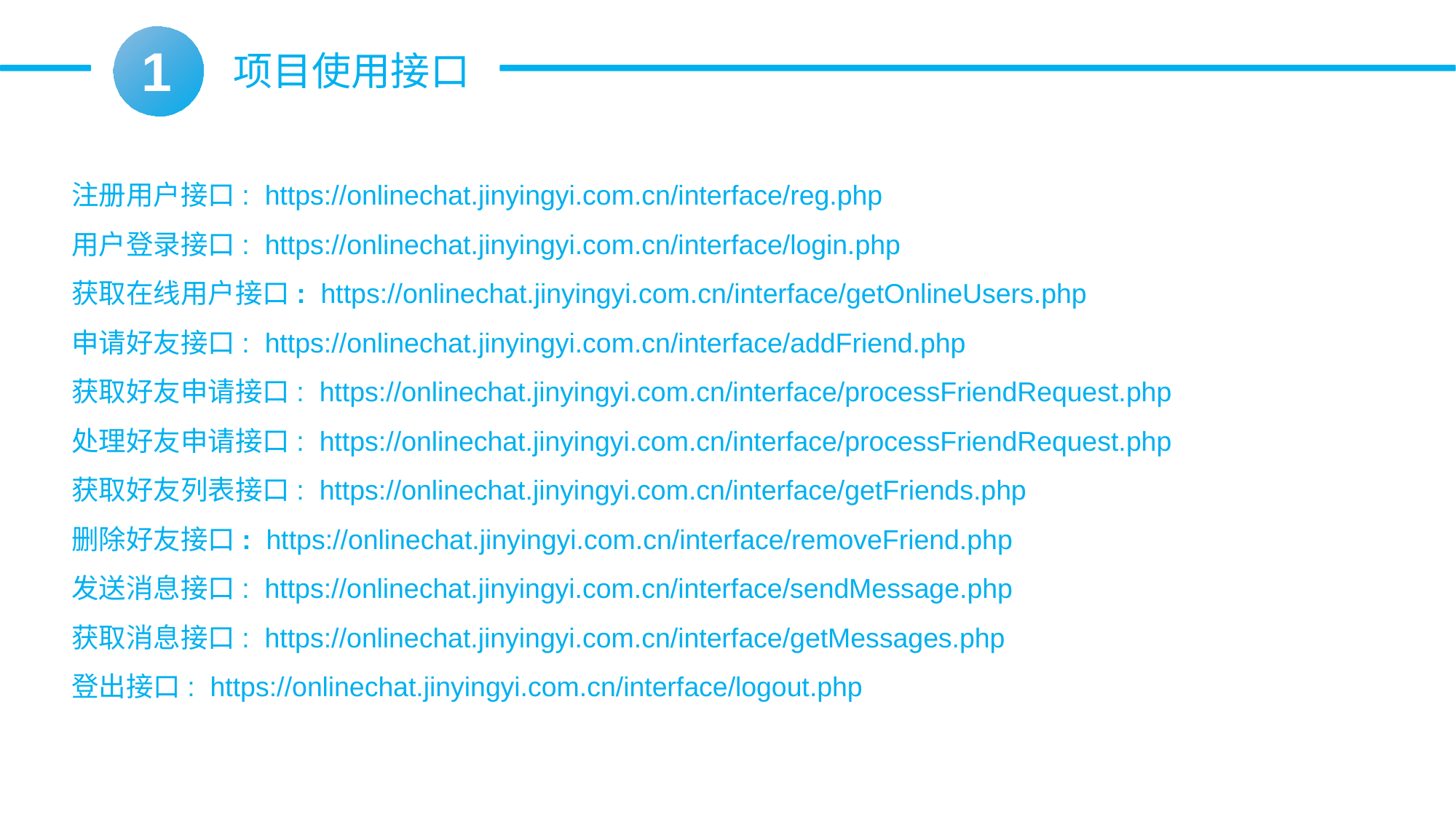

1
项目使用接口

注册用户接口:  https://onlinechat.jinyingyi.com.cn/interface/reg.php
用户登录接口:  https://onlinechat.jinyingyi.com.cn/interface/login.php
获取在线用户接口:  https://onlinechat.jinyingyi.com.cn/interface/getOnlineUsers.php
申请好友接口:  https://onlinechat.jinyingyi.com.cn/interface/addFriend.php
获取好友申请接口:  https://onlinechat.jinyingyi.com.cn/interface/processFriendRequest.php
处理好友申请接口:  https://onlinechat.jinyingyi.com.cn/interface/processFriendRequest.php
获取好友列表接口:  https://onlinechat.jinyingyi.com.cn/interface/getFriends.php
删除好友接口:  https://onlinechat.jinyingyi.com.cn/interface/removeFriend.php
发送消息接口:  https://onlinechat.jinyingyi.com.cn/interface/sendMessage.php
获取消息接口:  https://onlinechat.jinyingyi.com.cn/interface/getMessages.php
登出接口:  https://onlinechat.jinyingyi.com.cn/interface/logout.php